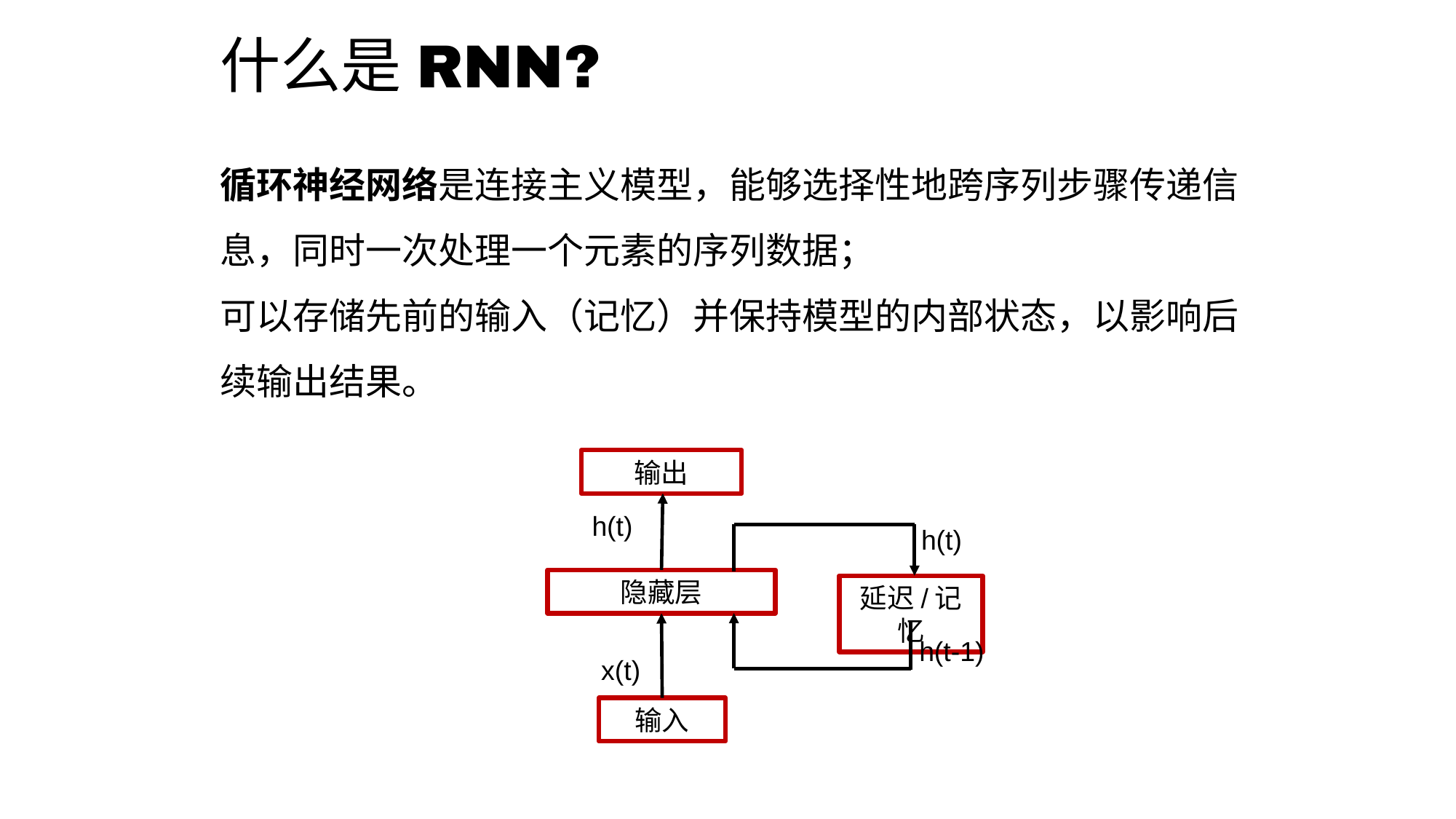

# 什么是RNN?
循环神经网络是连接主义模型，能够选择性地跨序列步骤传递信息，同时一次处理一个元素的序列数据；
可以存储先前的输入（记忆）并保持模型的内部状态，以影响后续输出结果。

输出
h(t)
h(t)
隐藏层
延迟/记忆
h(t-1)
x(t)
输入